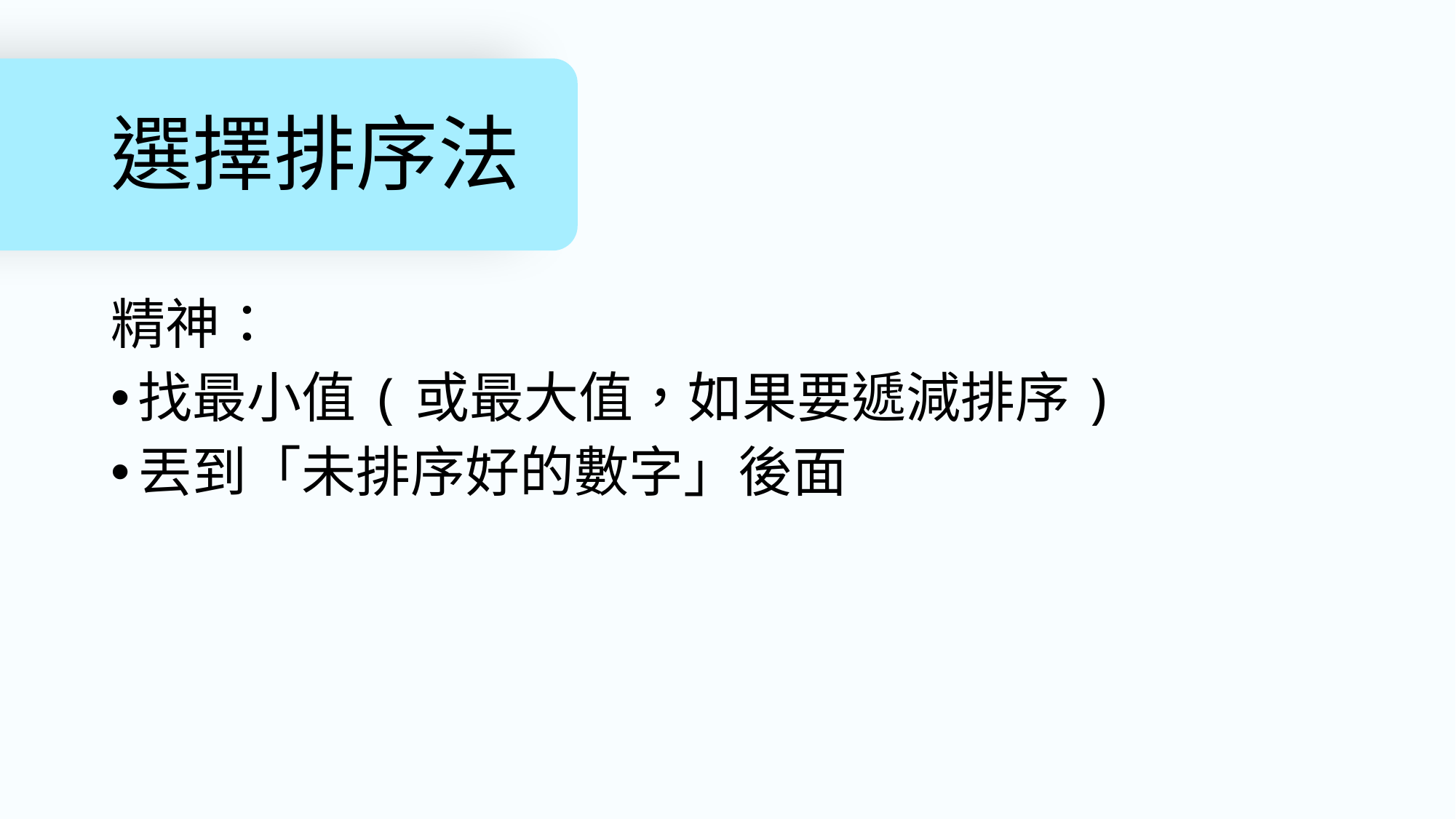

# 選擇排序法
精神：
找最小值(或最大值，如果要遞減排序)
丟到「未排序好的數字」後面